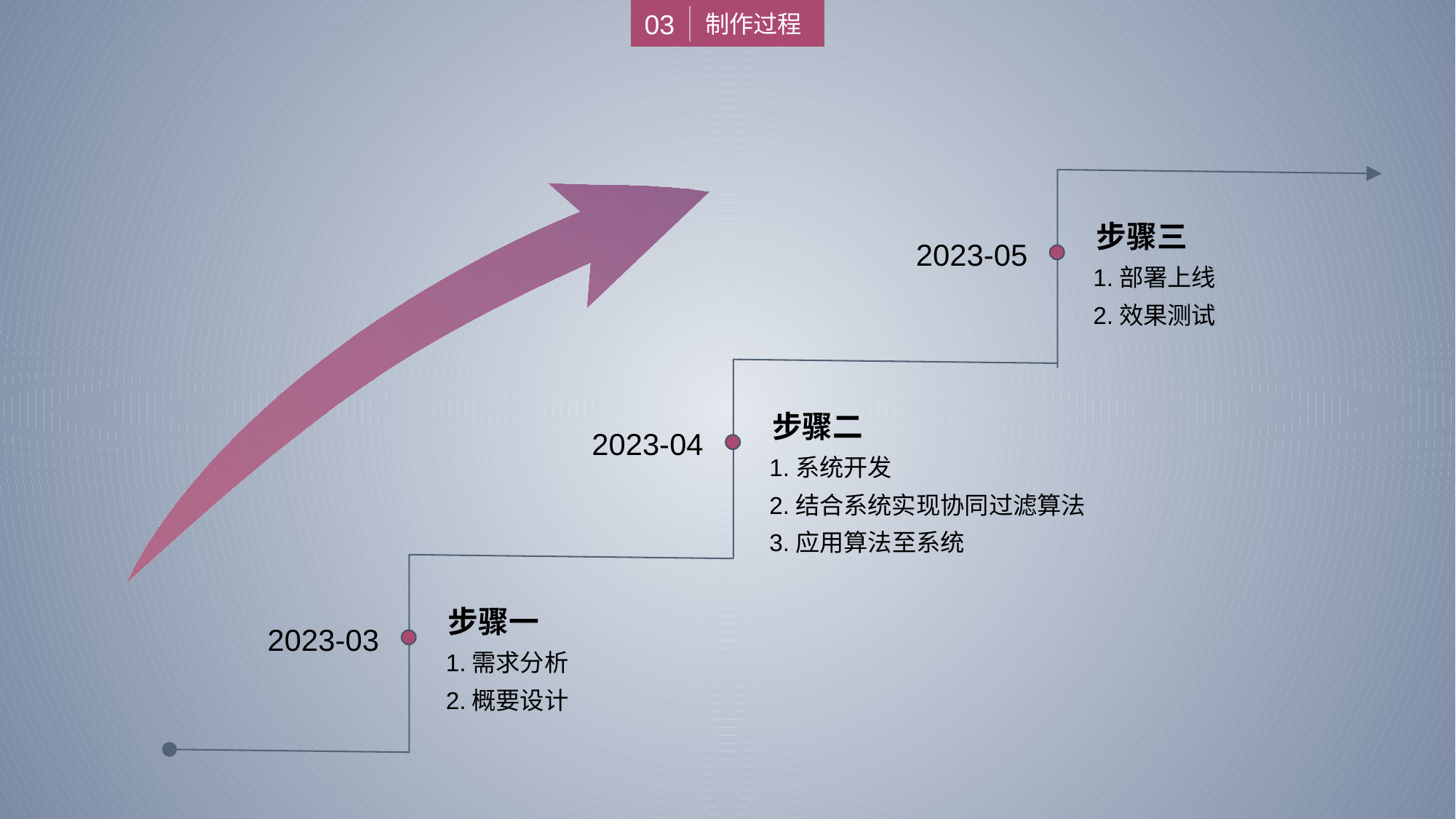

03
制作过程
步骤三
2023-05

1.部署上线
2.效果测试

步骤二
2023-04

1.系统开发
2.结合系统实现协同过滤算法
3.应用算法至系统
步骤一
2023-03

1.需求分析
2.概要设计